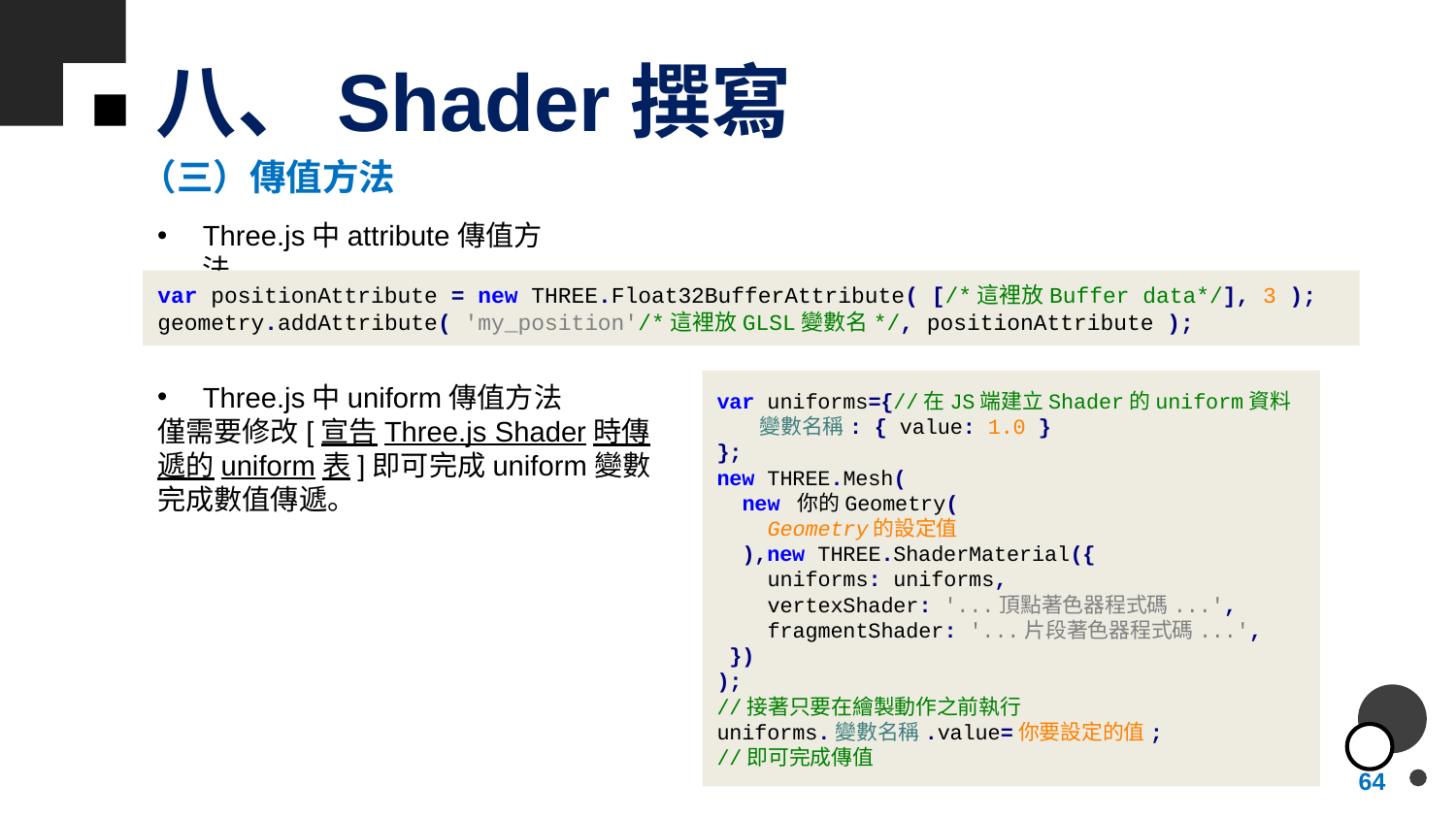

# 八、Shader撰寫
（三）傳值方法
Three.js中attribute傳值方法
var positionAttribute = new THREE.Float32BufferAttribute( [/*這裡放Buffer data*/], 3 );
geometry.addAttribute( 'my_position'/*這裡放GLSL變數名*/, positionAttribute );
var uniforms={//在JS端建立Shader的uniform資料
   變數名稱: { value: 1.0 }
};
new THREE.Mesh(
  new 你的Geometry(
    Geometry的設定值
  ),new THREE.ShaderMaterial({
    uniforms: uniforms,
    vertexShader: '...頂點著色器程式碼...',
    fragmentShader: '...片段著色器程式碼...',
 })
);
//接著只要在繪製動作之前執行
uniforms.變數名稱.value=你要設定的值;
//即可完成傳值
Three.js中uniform傳值方法
僅需要修改[宣告Three.js Shader時傳遞的uniform表]即可完成uniform變數完成數值傳遞。

64